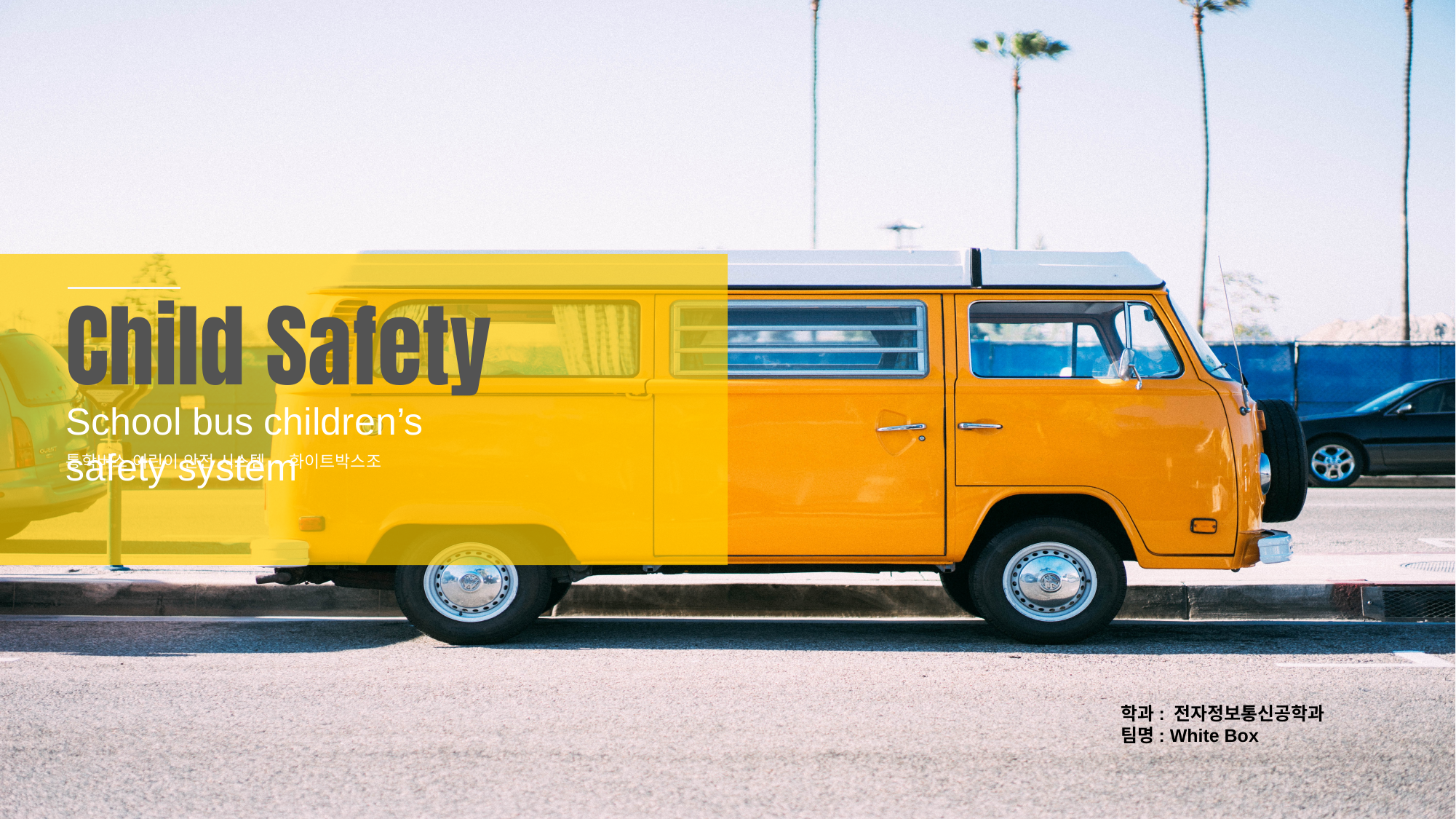

Child Safety
School bus children’s safety system
통학버스 어린이 안전 시스템 - 화이트박스조
학과: 전자정보통신공학과
팀명: White Box